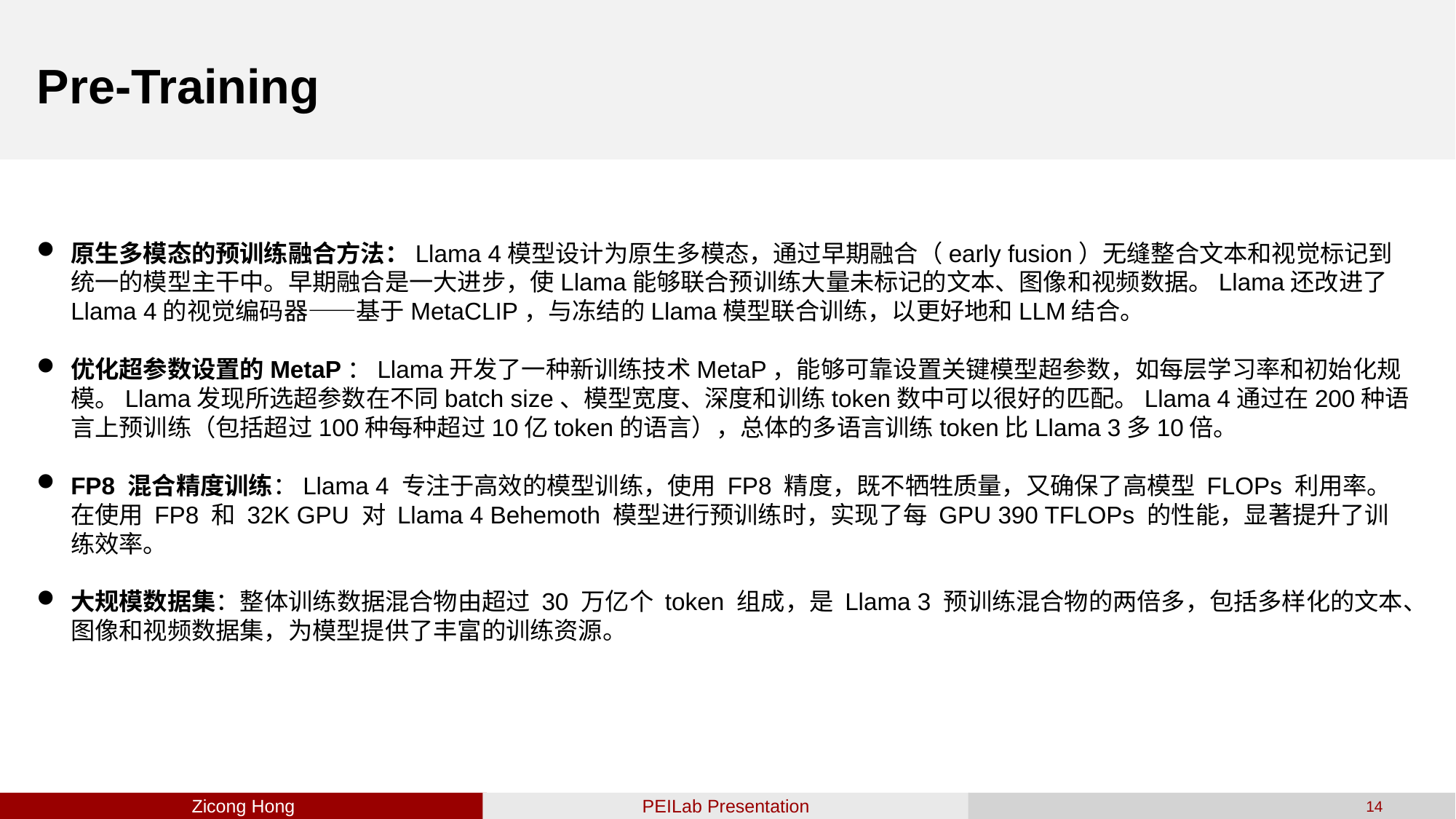

# Pre-Training

原生多模态的预训练融合方法：Llama 4模型设计为原生多模态，通过早期融合（early fusion）无缝整合文本和视觉标记到统一的模型主干中。早期融合是一大进步，使Llama能够联合预训练大量未标记的文本、图像和视频数据。Llama还改进了Llama 4的视觉编码器——基于MetaCLIP，与冻结的Llama模型联合训练，以更好地和LLM结合。

优化超参数设置的MetaP：Llama开发了一种新训练技术MetaP，能够可靠设置关键模型超参数，如每层学习率和初始化规模。Llama发现所选超参数在不同batch size、模型宽度、深度和训练token数中可以很好的匹配。Llama 4通过在200种语言上预训练（包括超过100种每种超过10亿token的语言），总体的多语言训练token比Llama 3多10倍。

FP8 混合精度训练：Llama 4 专注于高效的模型训练，使用 FP8 精度，既不牺牲质量，又确保了高模型 FLOPs 利用率。在使用 FP8 和 32K GPU 对 Llama 4 Behemoth 模型进行预训练时，实现了每 GPU 390 TFLOPs 的性能，显著提升了训练效率。

大规模数据集：整体训练数据混合物由超过 30 万亿个 token 组成，是 Llama 3 预训练混合物的两倍多，包括多样化的文本、图像和视频数据集，为模型提供了丰富的训练资源。